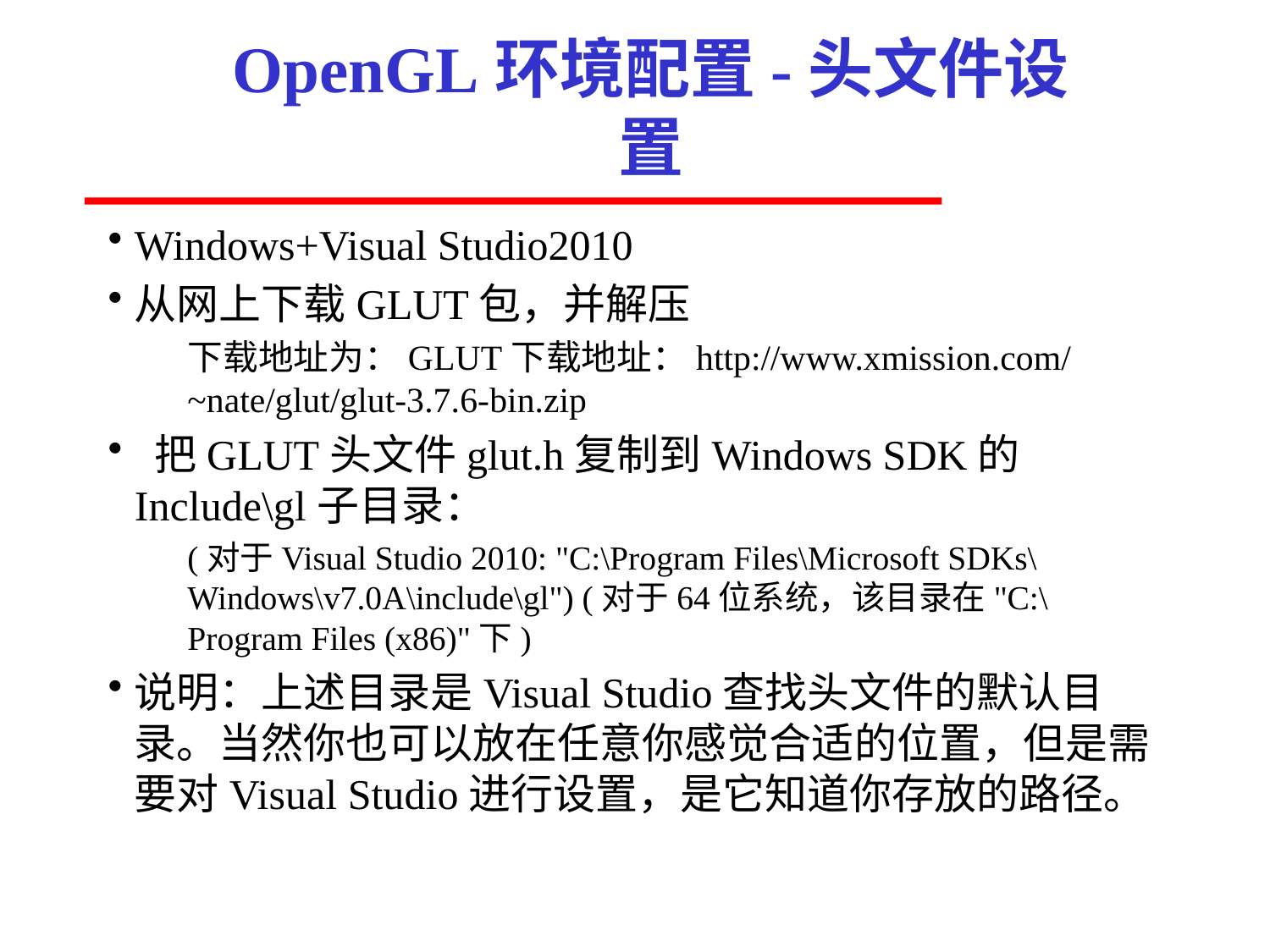

# OpenGL环境配置-头文件设置
Windows+Visual Studio2010
从网上下载GLUT包，并解压
下载地址为：GLUT下载地址：http://www.xmission.com/~nate/glut/glut-3.7.6-bin.zip
 把GLUT头文件glut.h复制到Windows SDK的Include\gl子目录：
(对于Visual Studio 2010: "C:\Program Files\Microsoft SDKs\Windows\v7.0A\include\gl") (对于64位系统，该目录在"C:\Program Files (x86)"下)
说明：上述目录是Visual Studio查找头文件的默认目录。当然你也可以放在任意你感觉合适的位置，但是需要对Visual Studio进行设置，是它知道你存放的路径。
45